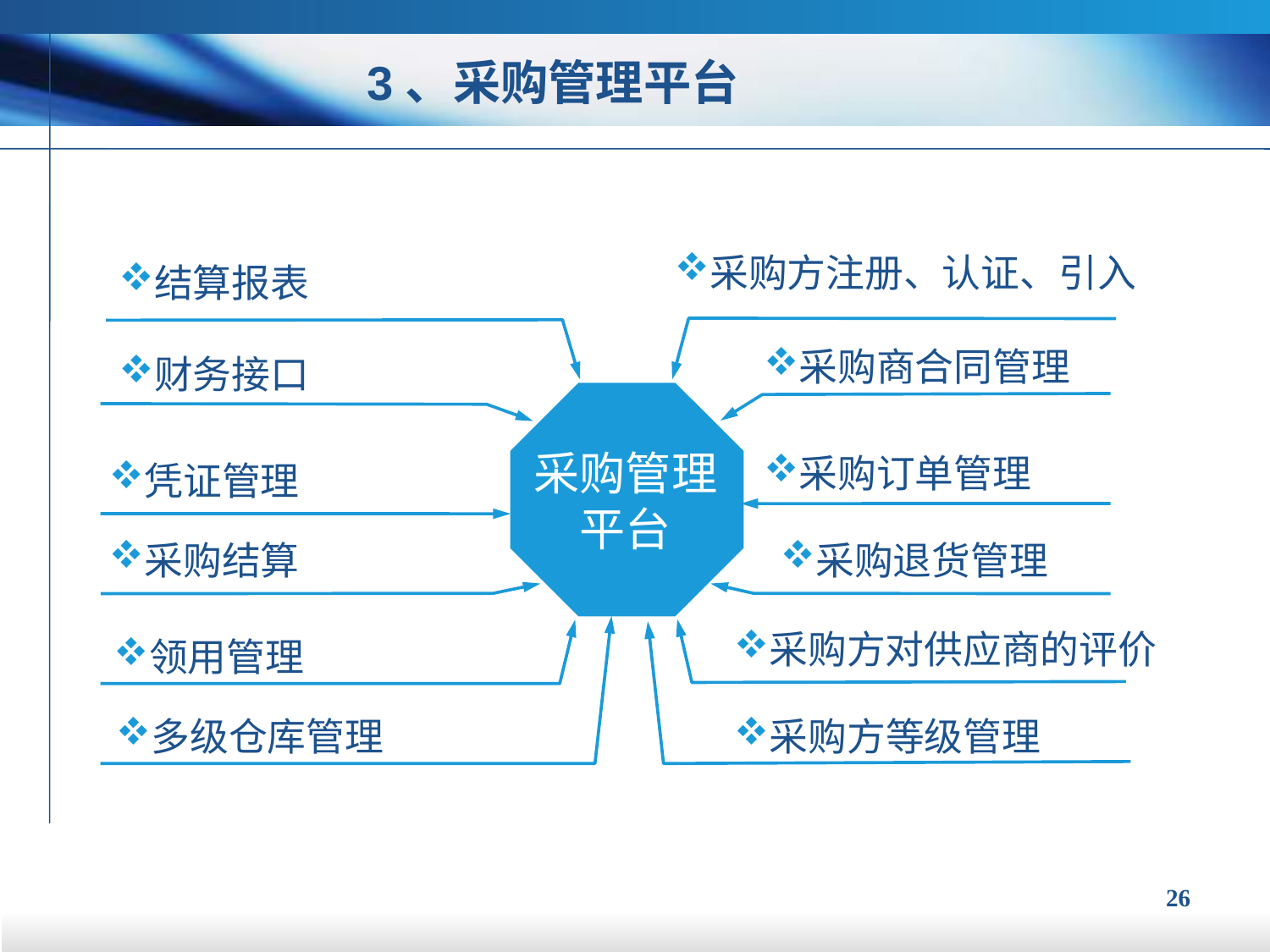

3、采购管理平台
采购方注册、认证、引入
结算报表

采购商合同管理
财务接口

采购管理平台
采购订单管理
凭证管理

采购结算
采购退货管理

采购方对供应商的评价
领用管理
多级仓库管理
采购方等级管理